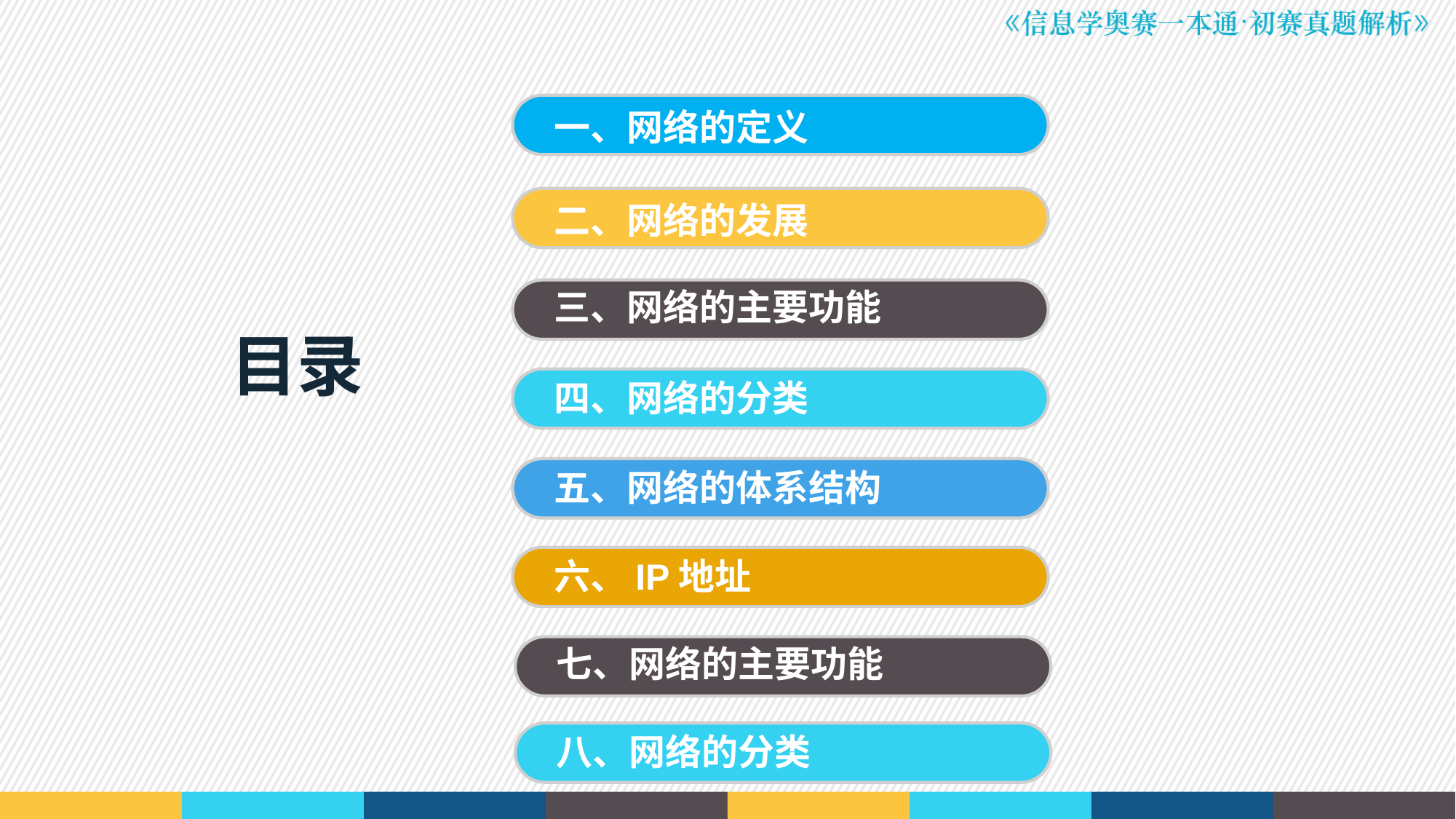

一、网络的定义

二、网络的发展
三、网络的主要功能

目录

四、网络的分类

五、网络的体系结构

六、IP地址
七、网络的主要功能

八、网络的分类